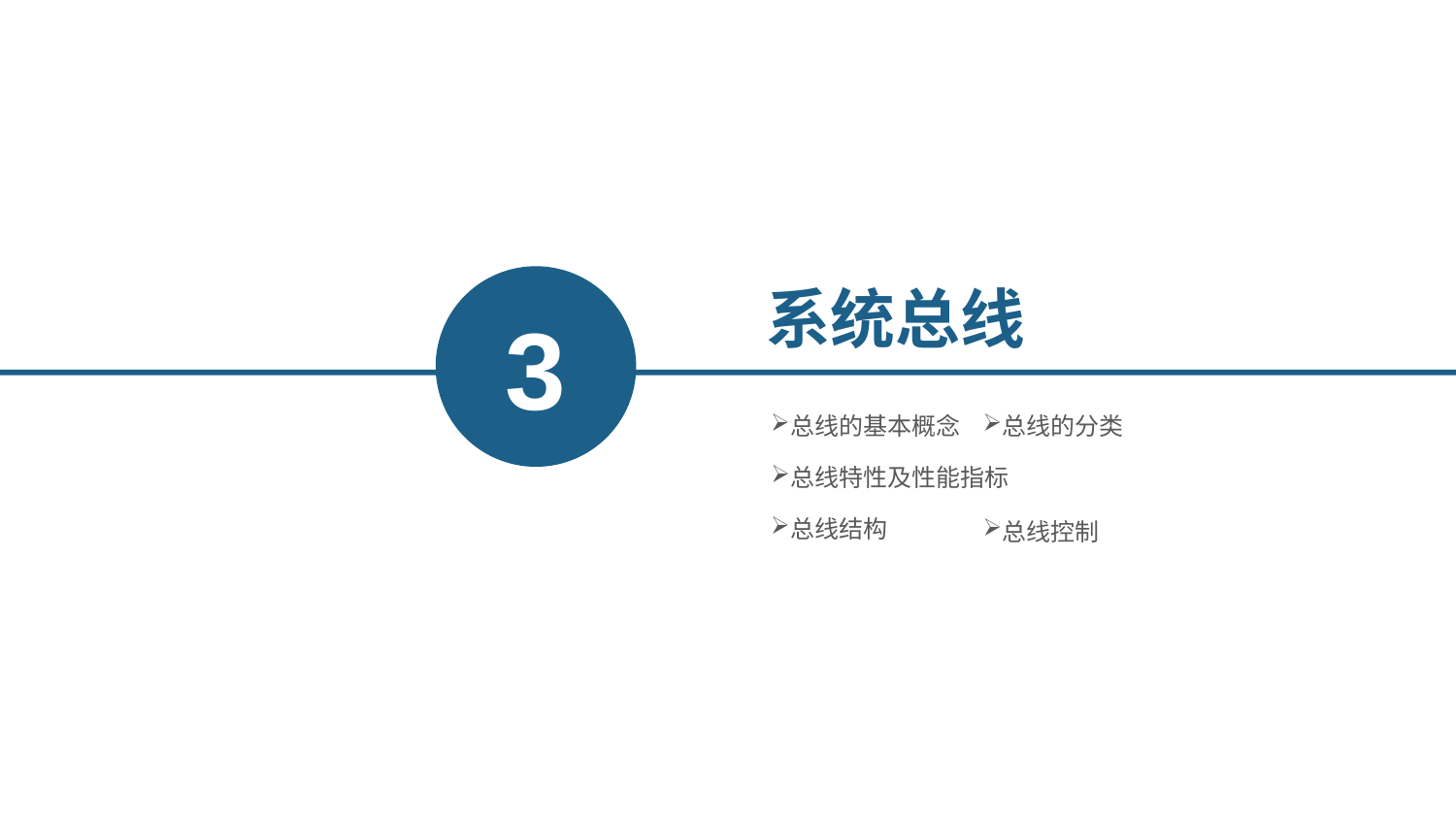

3
系统总线

总线的基本概念
总线的分类
总线特性及性能指标
总线结构
总线控制